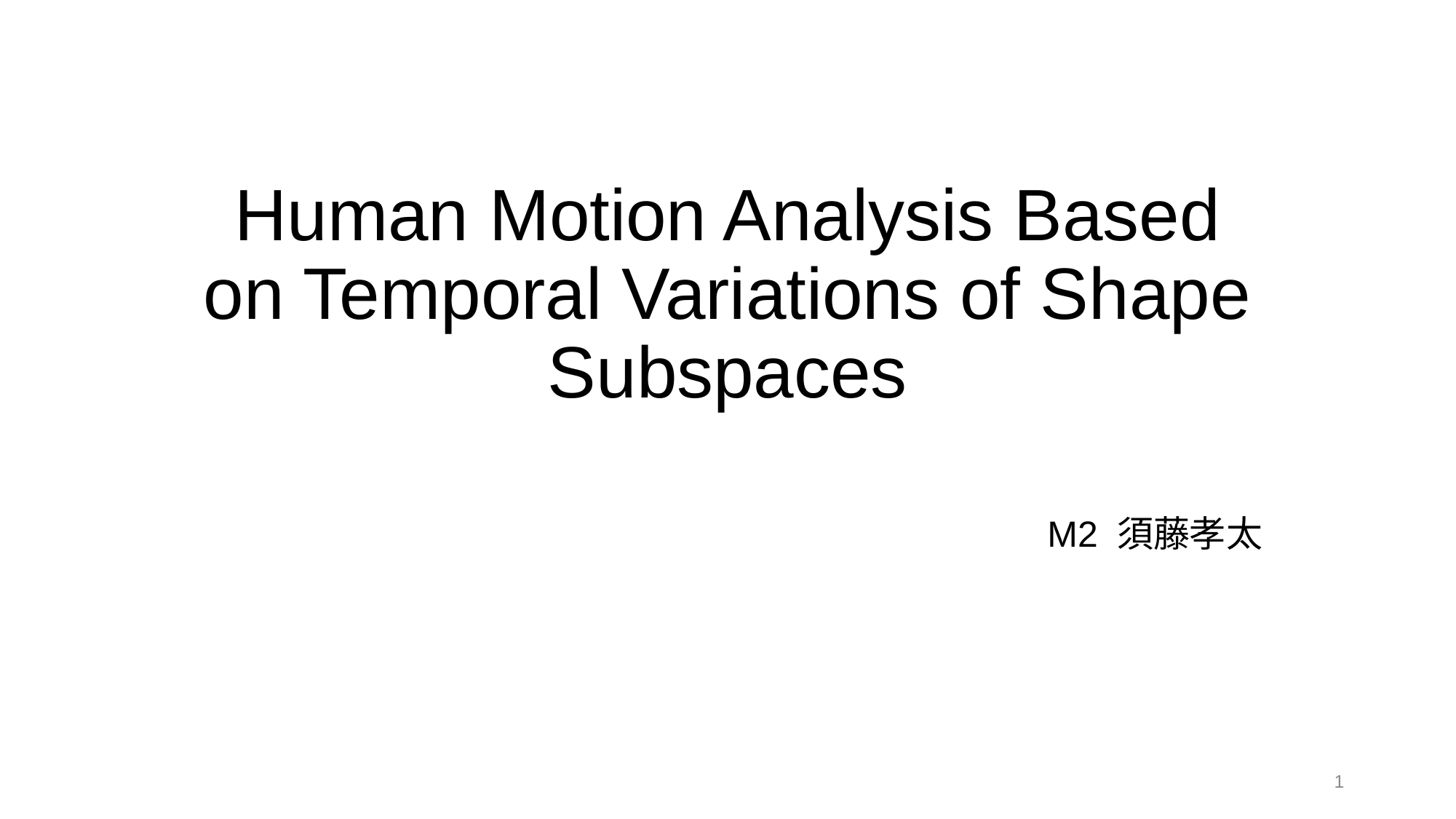

# Human Motion Analysis Based on Temporal Variations of Shape Subspaces
M2 須藤孝太
1